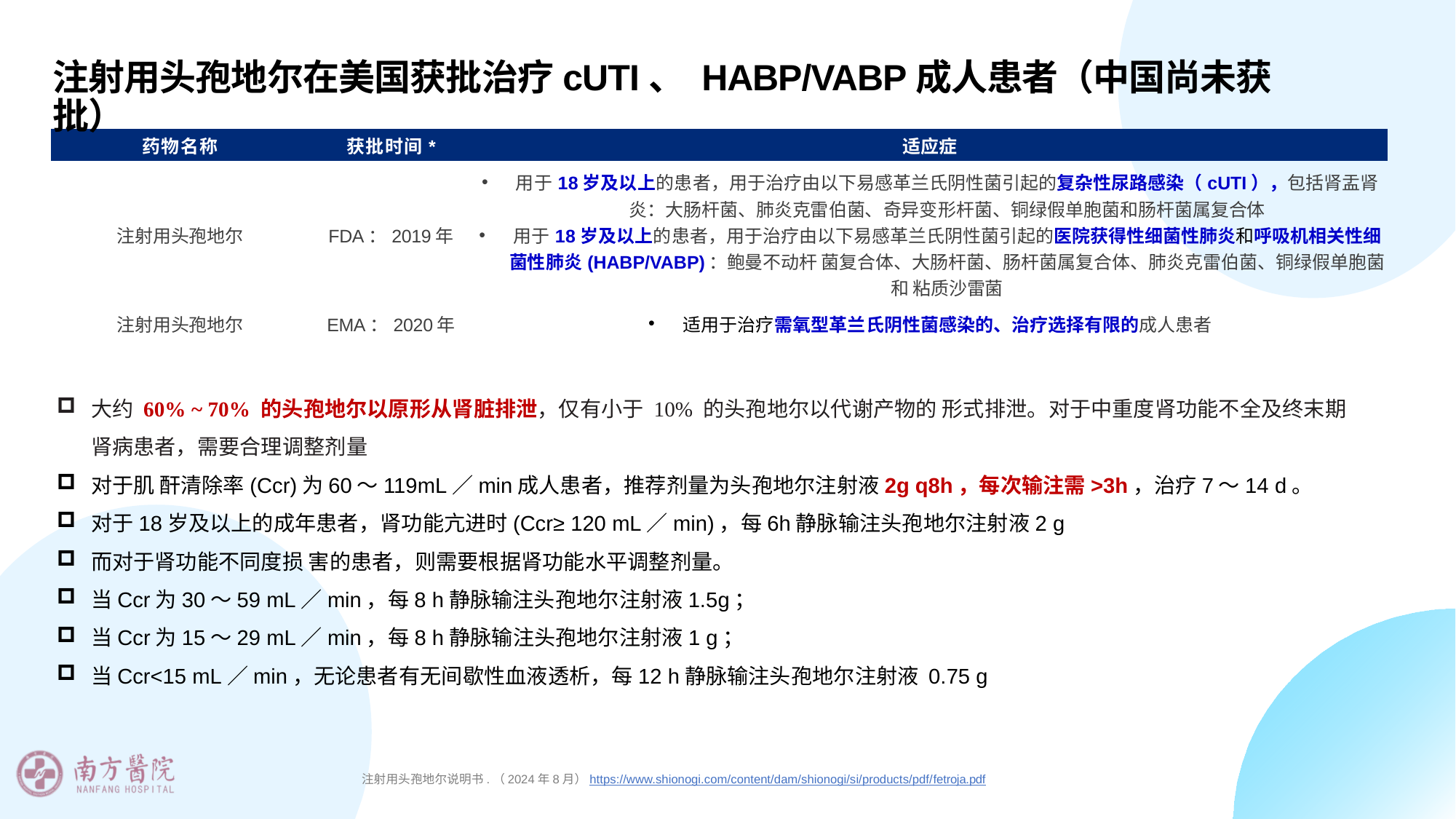

注射用头孢地尔在美国获批治疗cUTI、 HABP/VABP成人患者（中国尚未获批）
| 药物名称 | 获批时间\* | 适应症 |
| --- | --- | --- |
| 注射用头孢地尔 | FDA：2019年 | 用于18岁及以上的患者，用于治疗由以下易感革兰氏阴性菌引起的复杂性尿路感染（cUTI），包括肾盂肾炎：大肠杆菌、肺炎克雷伯菌、奇异变形杆菌、铜绿假单胞菌和肠杆菌属复合体 用于18岁及以上的患者，用于治疗由以下易感革兰氏阴性菌引起的医院获得性细菌性肺炎和呼吸机相关性细菌性肺炎(HABP/VABP)：鲍曼不动杆 菌复合体、大肠杆菌、肠杆菌属复合体、肺炎克雷伯菌、铜绿假单胞菌和 粘质沙雷菌 |
| 注射用头孢地尔 | EMA：2020年 | 适用于治疗需氧型革兰氏阴性菌感染的、治疗选择有限的成人患者 |
大约 60% ~ 70% 的头孢地尔以原形从肾脏排泄，仅有小于 10% 的头孢地尔以代谢产物的 形式排泄。对于中重度肾功能不全及终末期肾病患者，需要合理调整剂量
对于肌 酐清除率(Ccr)为60～119mL／min成人患者，推荐剂量为头孢地尔注射液2g q8h，每次输注需>3h，治疗7～14 d。
对于18岁及以上的成年患者，肾功能亢进时(Ccr≥ 120 mL／min)，每6h静脉输注头孢地尔注射液2 g
而对于肾功能不同度损 害的患者，则需要根据肾功能水平调整剂量。
当Ccr为30～59 mL／min，每8 h静脉输注头孢地尔注射液1.5g；
当Ccr为15～29 mL／min，每8 h静脉输注头孢地尔注射液1 g；
当Ccr<15 mL／min，无论患者有无间歇性血液透析，每12 h静脉输注头孢地尔注射液 0.75 g
 注射用头孢地尔说明书.（2024年8月）https://www.shionogi.com/content/dam/shionogi/si/products/pdf/fetroja.pdf